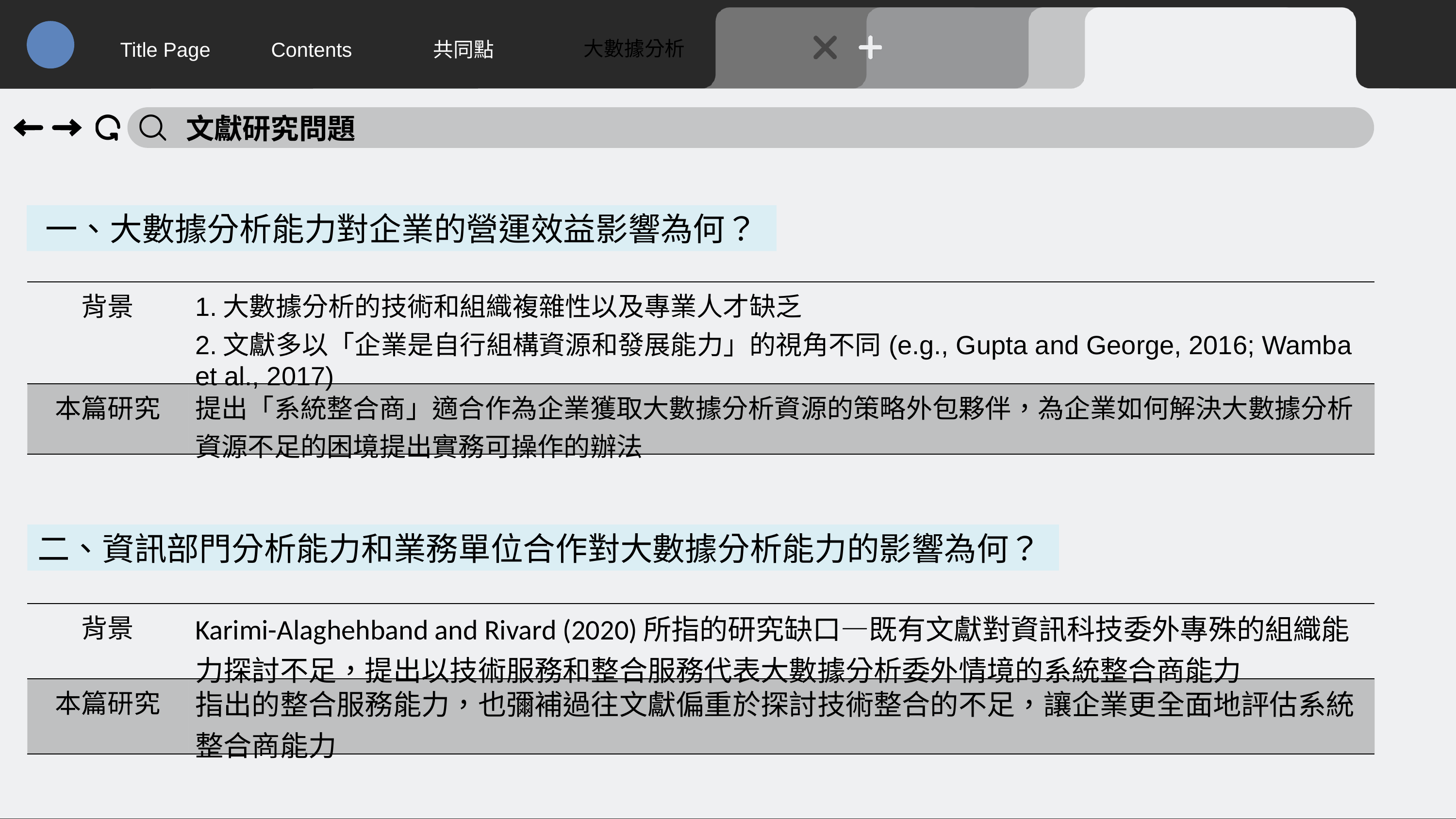

大數據分析
Title Page
Contents
共同點

文獻研究問題
一、大數據分析能力對企業的營運效益影響為何？
| 背景 | 1.大數據分析的技術和組織複雜性以及專業人才缺乏 2.文獻多以「企業是自行組構資源和發展能力」的視角不同(e.g., Gupta and George, 2016; Wamba et al., 2017) |
| --- | --- |
| 本篇研究 | 提出「系統整合商」適合作為企業獲取大數據分析資源的策略外包夥伴，為企業如何解決大數據分析資源不足的困境提出實務可操作的辦法 |
二、資訊部門分析能力和業務單位合作對大數據分析能力的影響為何？
| 背景 | Karimi-Alaghehband and Rivard (2020)所指的研究缺口—既有文獻對資訊科技委外專殊的組織能力探討不足，提出以技術服務和整合服務代表大數據分析委外情境的系統整合商能力 |
| --- | --- |
| 本篇研究 | 指出的整合服務能力，也彌補過往文獻偏重於探討技術整合的不足，讓企業更全面地評估系統整合商能力 |
9